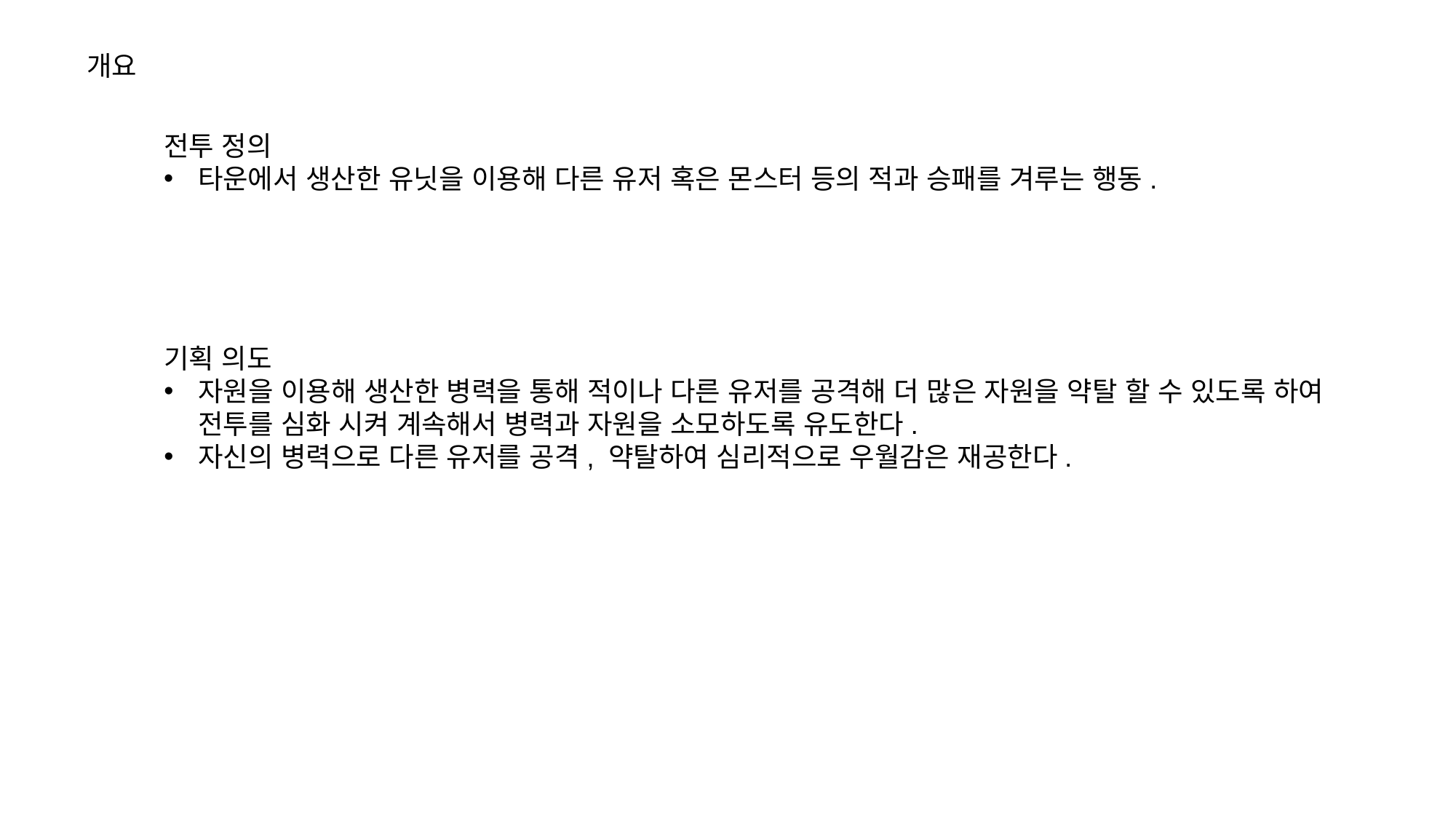

개요
전투 정의
타운에서 생산한 유닛을 이용해 다른 유저 혹은 몬스터 등의 적과 승패를 겨루는 행동.
기획 의도
자원을 이용해 생산한 병력을 통해 적이나 다른 유저를 공격해 더 많은 자원을 약탈 할 수 있도록 하여 전투를 심화 시켜 계속해서 병력과 자원을 소모하도록 유도한다.
자신의 병력으로 다른 유저를 공격, 약탈하여 심리적으로 우월감은 재공한다.